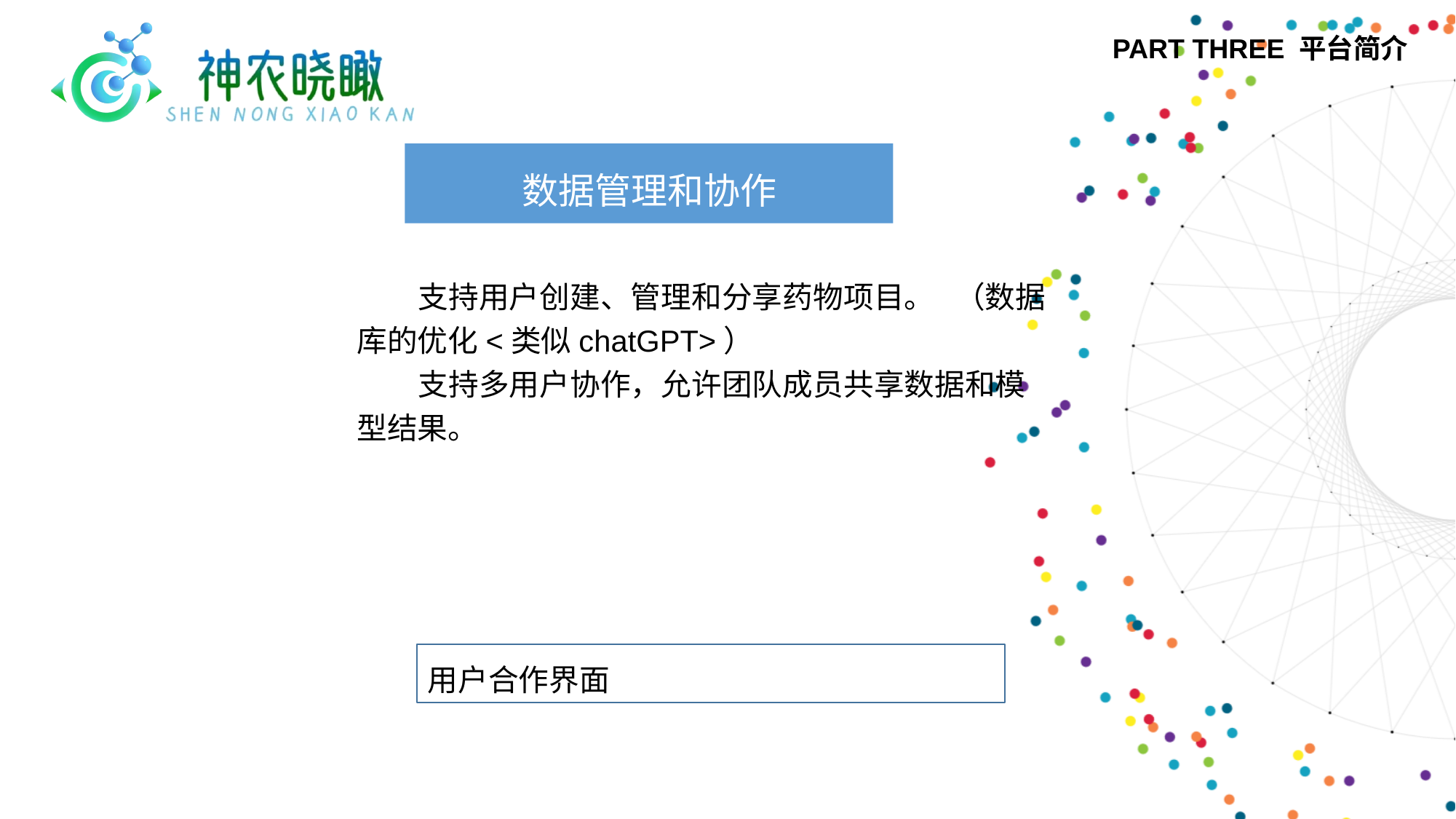

PART THREE 平台简介
数据管理和协作
        支持用户创建、管理和分享药物项目。   （数据库的优化<类似chatGPT>）
        支持多用户协作，允许团队成员共享数据和模型结果。
用户合作界面